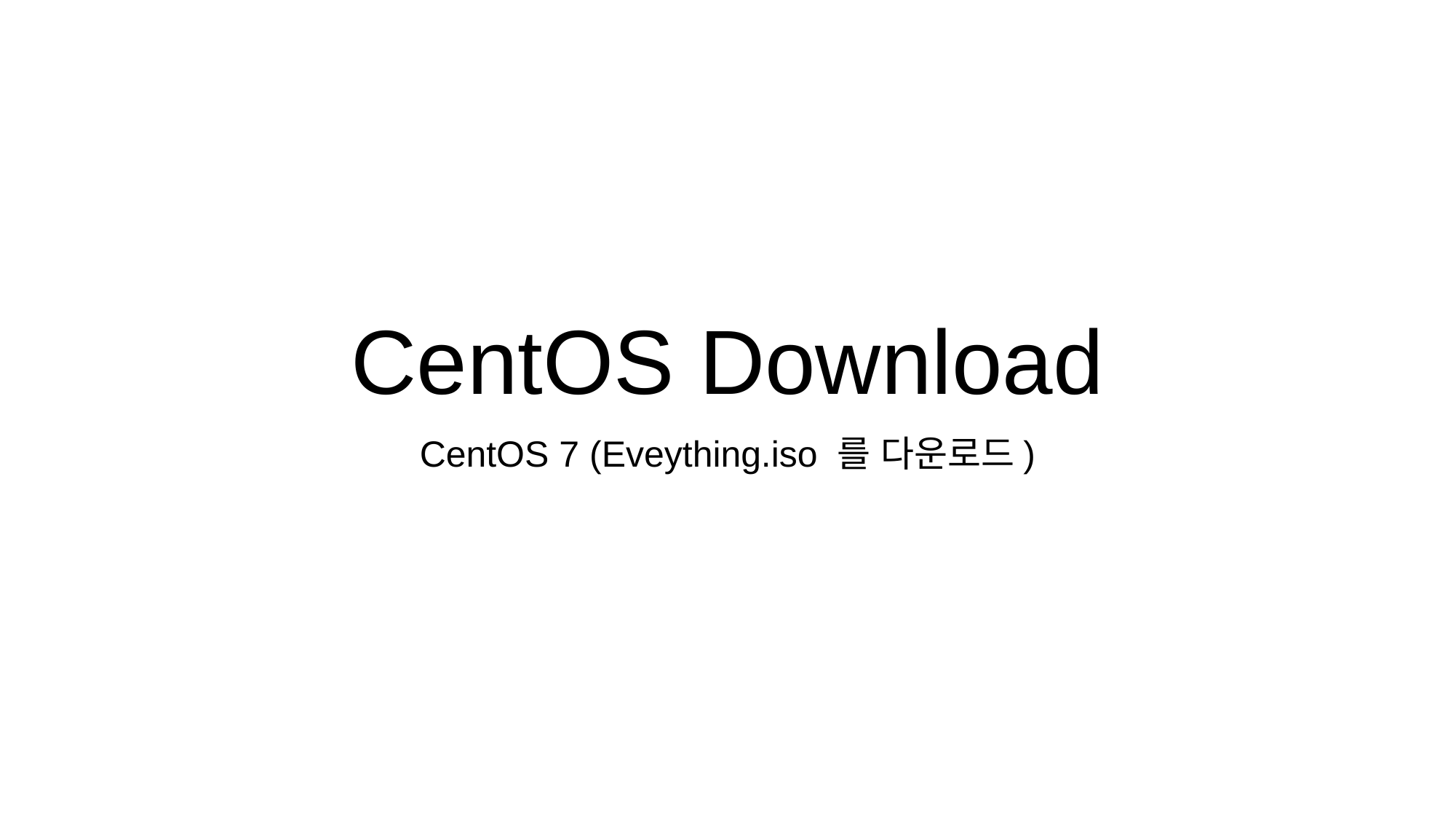

# CentOS Download
CentOS 7 (Eveything.iso 를 다운로드)